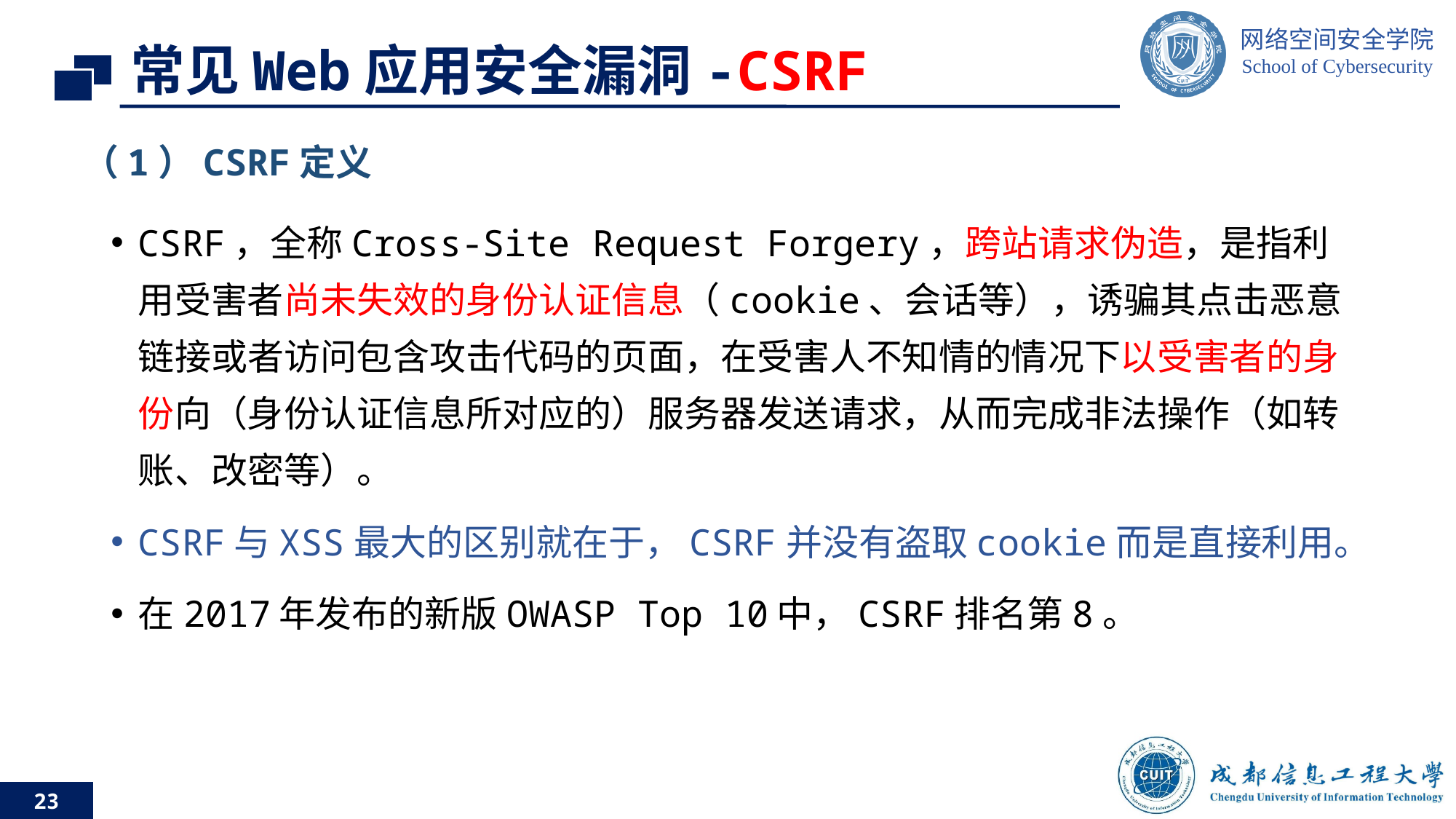

# 常见Web应用安全漏洞-CSRF
（1）CSRF定义
CSRF，全称Cross-Site Request Forgery，跨站请求伪造，是指利用受害者尚未失效的身份认证信息（cookie、会话等），诱骗其点击恶意链接或者访问包含攻击代码的页面，在受害人不知情的情况下以受害者的身份向（身份认证信息所对应的）服务器发送请求，从而完成非法操作（如转账、改密等）。
CSRF与XSS最大的区别就在于，CSRF并没有盗取cookie而是直接利用。
在2017年发布的新版OWASP Top 10中，CSRF排名第8。
23